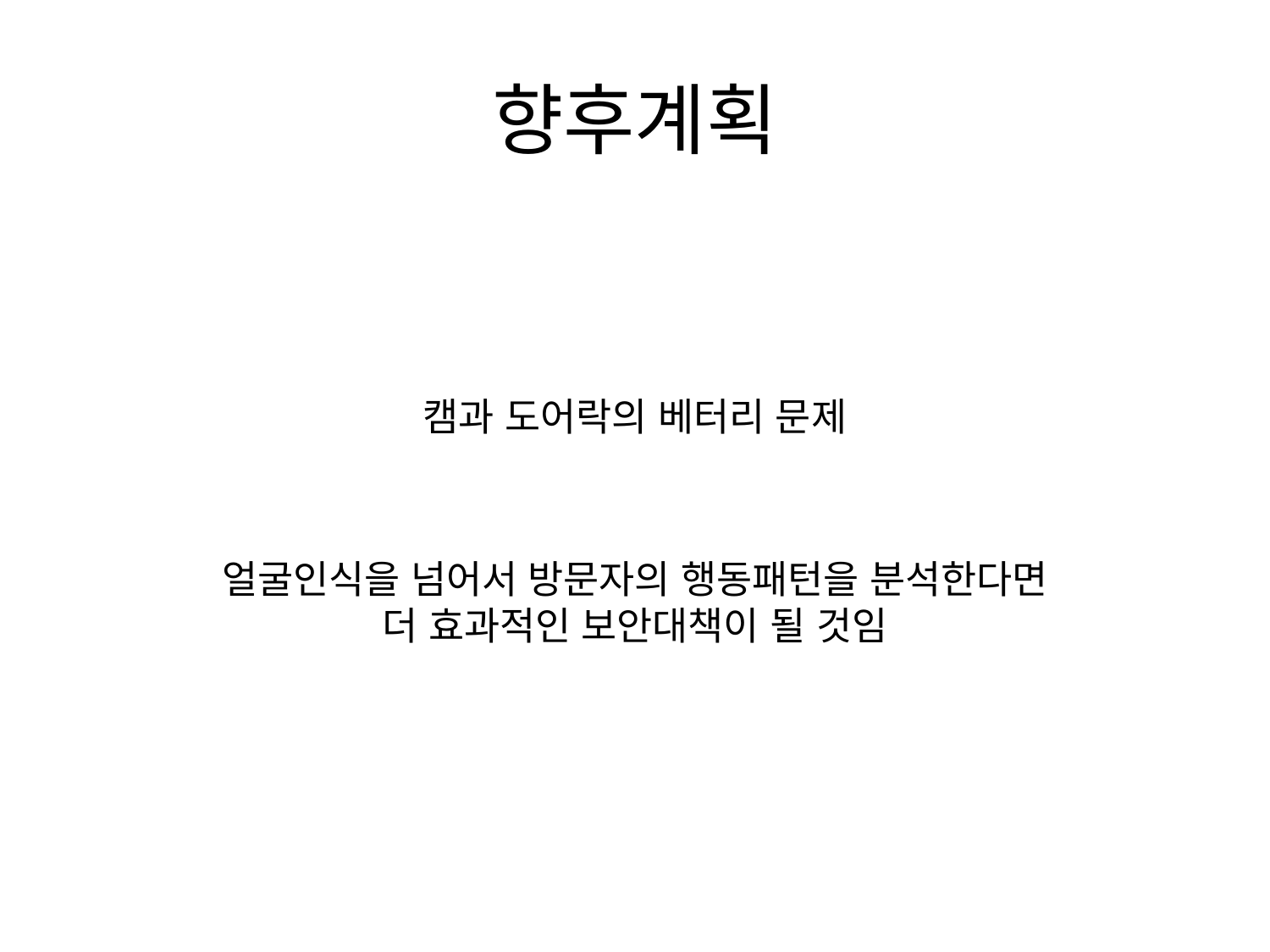

# 향후계획
캠과 도어락의 베터리 문제
얼굴인식을 넘어서 방문자의 행동패턴을 분석한다면
더 효과적인 보안대책이 될 것임